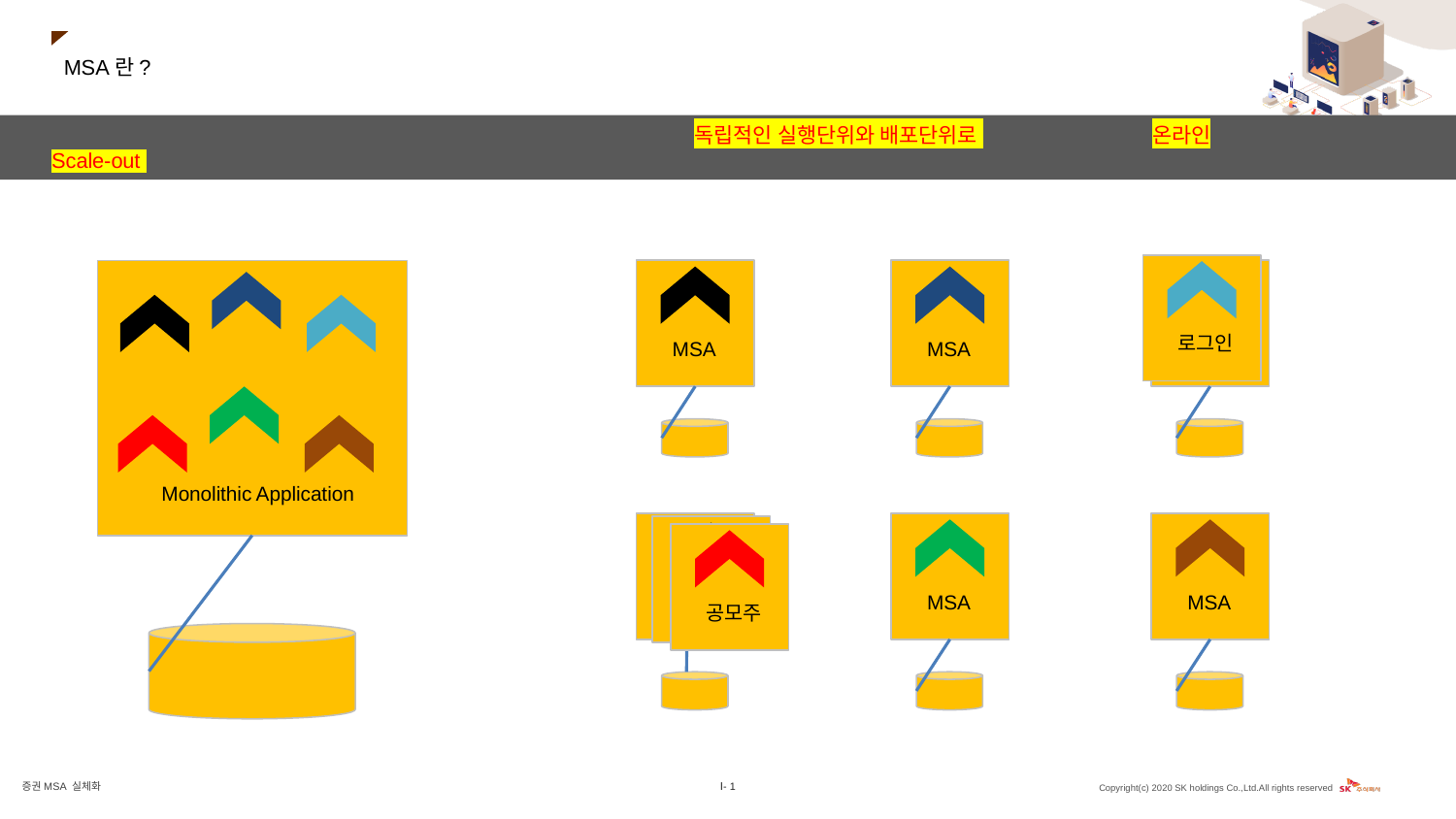

MSA란?
서비스들을 작게 분할하고 상호 의존성을 최소화(Loosely Coupled)하여 독립적인 실행단위와 배포단위로 구성함. 이를 통해 온라인 Scale-out 및 빠른 변경 가능하게 함.

로그인
MSA
MSA
MSA

Monolithic Application

MSA
MSA
MSA
MSA
공모주